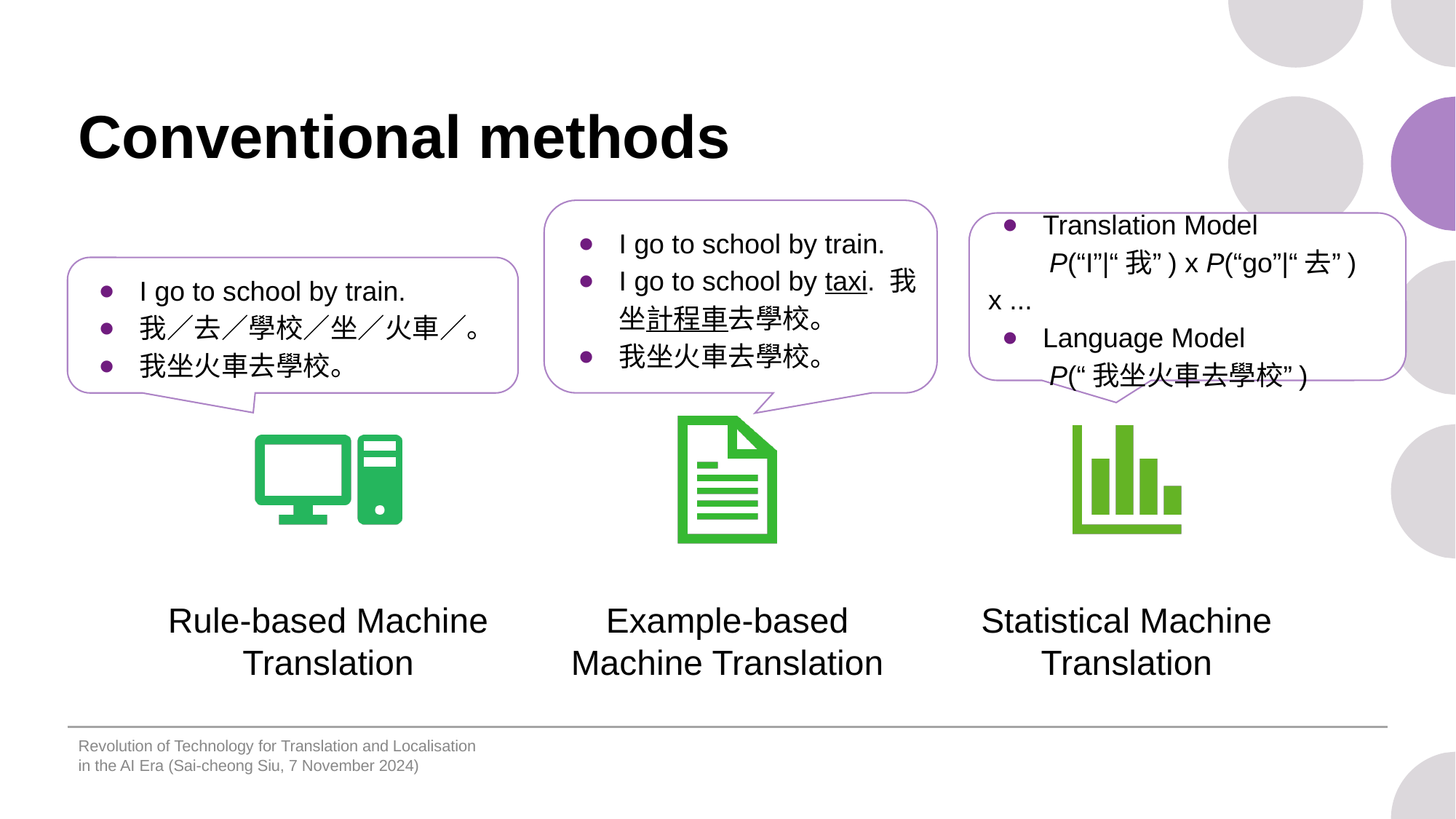

# Conventional methods
I go to school by train.
I go to school by taxi. 我坐計程車去學校。
我坐火車去學校。
Translation Model
        P(“I”|“我”) x P(“go”|“去”) x ...
Language Model
        P(“我坐火車去學校”)
I go to school by train.
我／去／學校／坐／火車／。
我坐火車去學校。

Rule-based Machine Translation

Example-based Machine Translation

Statistical Machine Translation
Revolution of Technology for Translation and Localisation in the AI Era (Sai-cheong Siu, 7 November 2024)